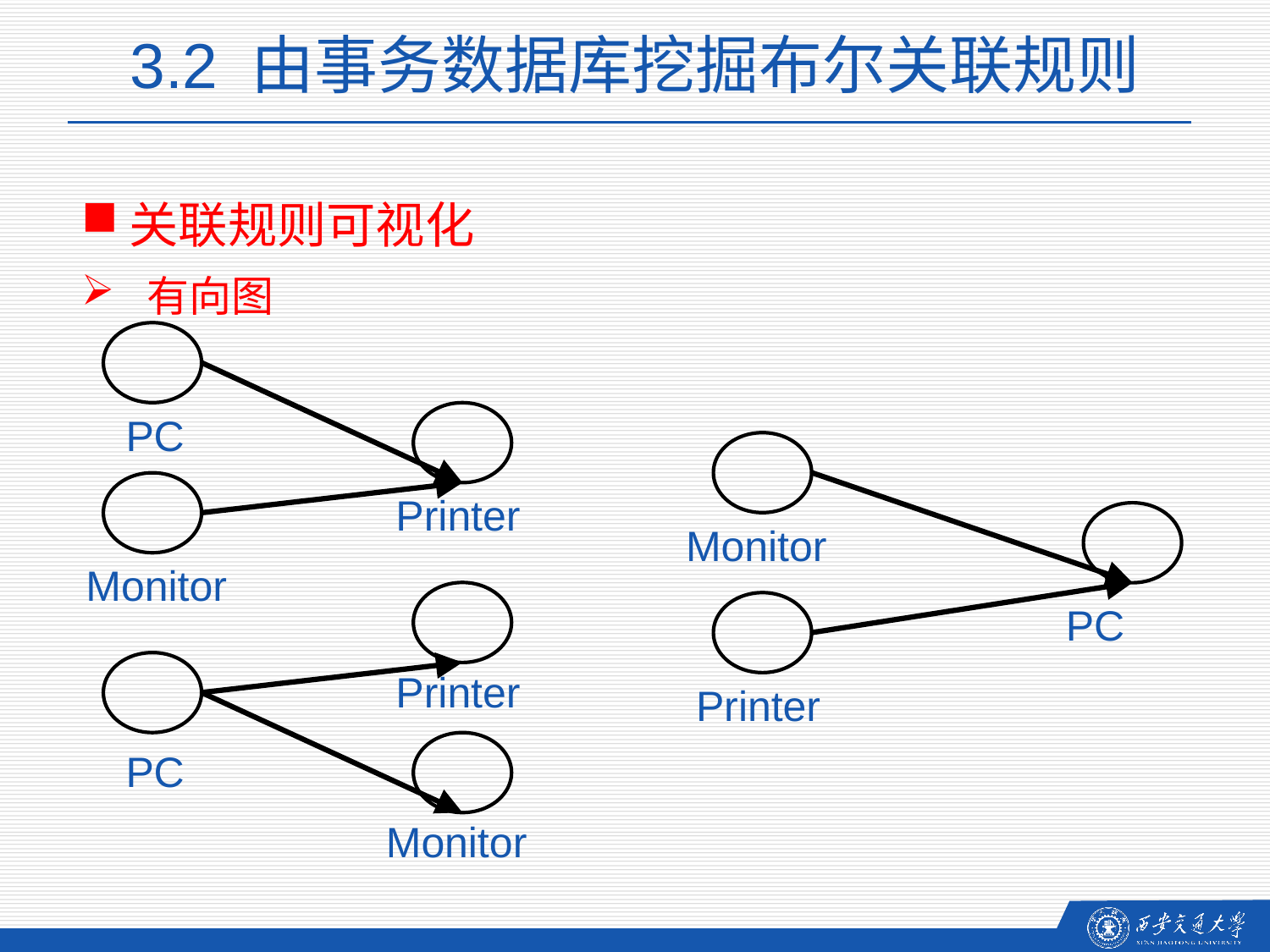

3.2 由事务数据库挖掘布尔关联规则
关联规则可视化
有向图

PC

Printer

Monitor
Monitor

PC

Printer
Printer

PC
Monitor